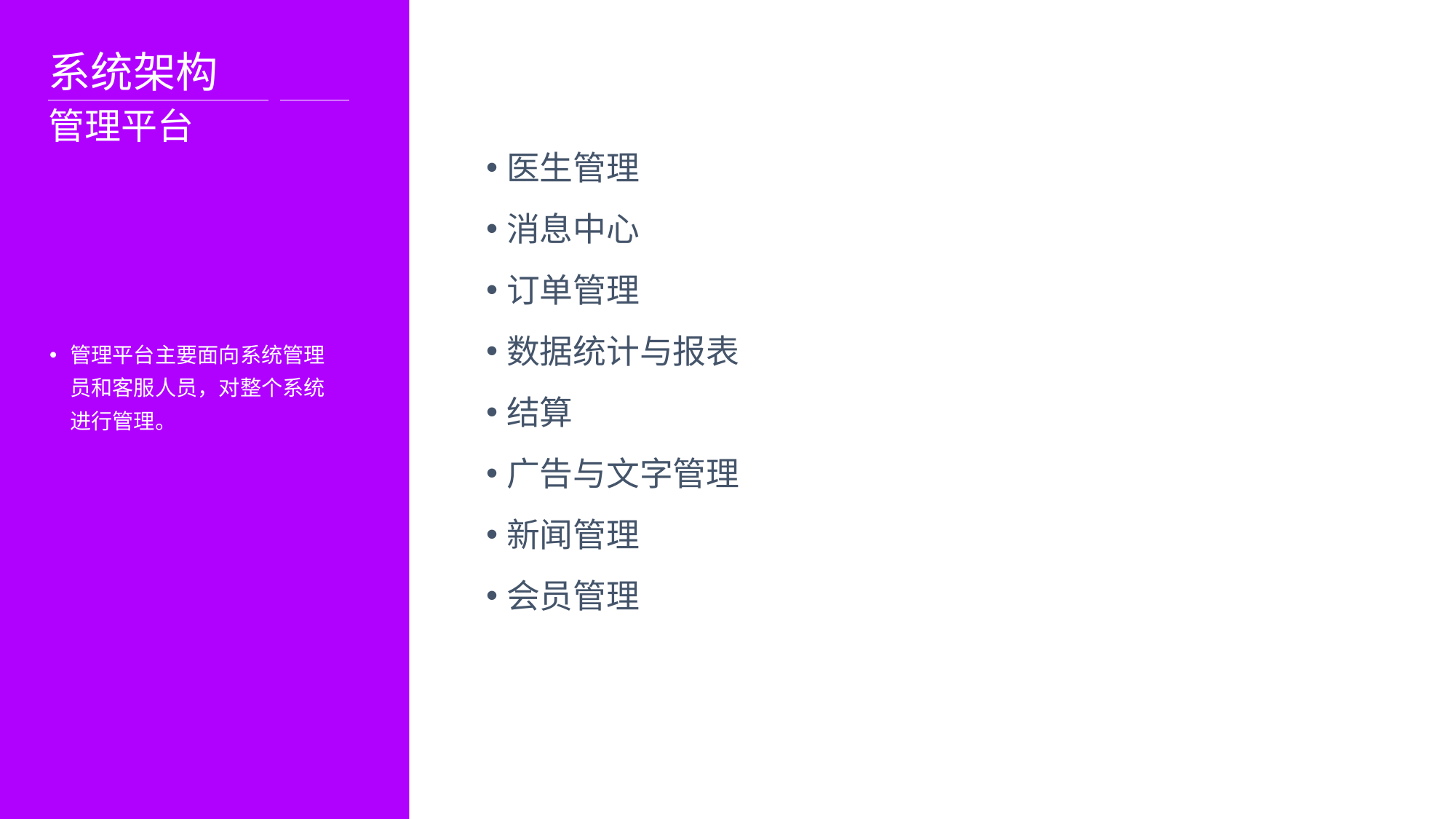

系统架构
管理平台
医生管理
消息中心
订单管理
数据统计与报表
结算
广告与文字管理
新闻管理
会员管理
管理平台主要面向系统管理员和客服人员，对整个系统进行管理。